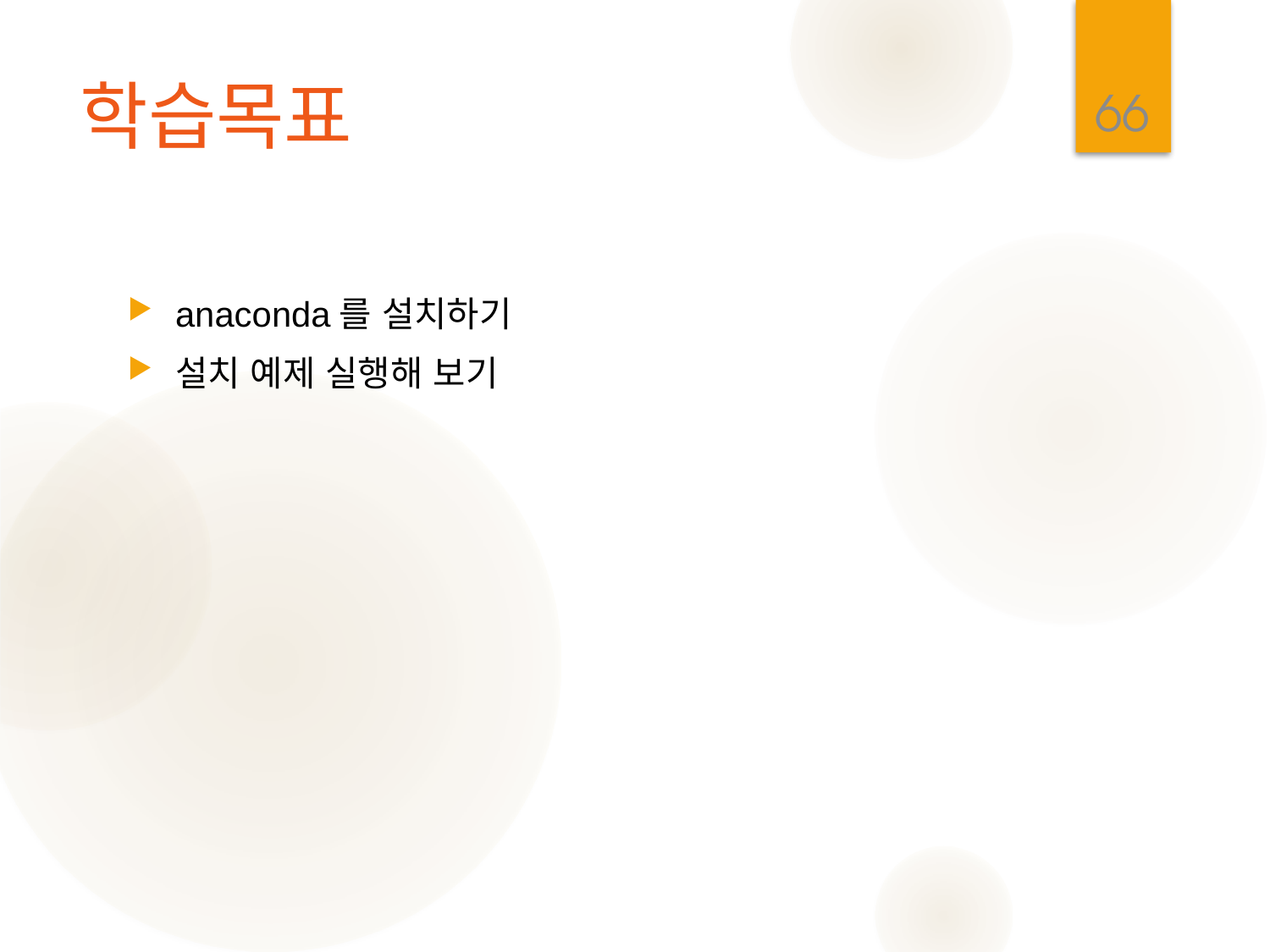

66
# 학습목표
anaconda를 설치하기
설치 예제 실행해 보기